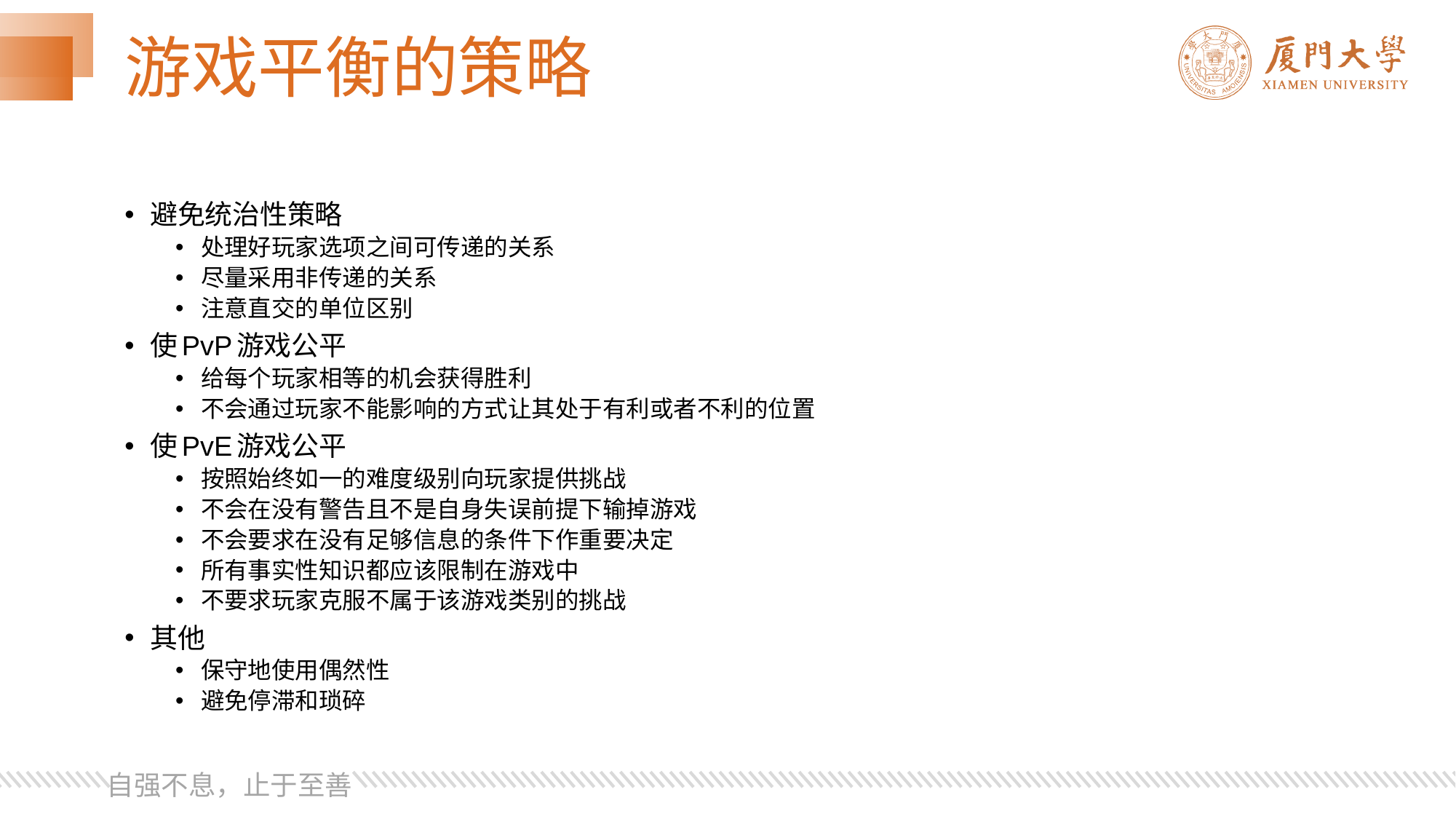

# 游戏平衡的策略
避免统治性策略
处理好玩家选项之间可传递的关系
尽量采用非传递的关系
注意直交的单位区别
使PvP游戏公平
给每个玩家相等的机会获得胜利
不会通过玩家不能影响的方式让其处于有利或者不利的位置
使PvE游戏公平
按照始终如一的难度级别向玩家提供挑战
不会在没有警告且不是自身失误前提下输掉游戏
不会要求在没有足够信息的条件下作重要决定
所有事实性知识都应该限制在游戏中
不要求玩家克服不属于该游戏类别的挑战
其他
保守地使用偶然性
避免停滞和琐碎